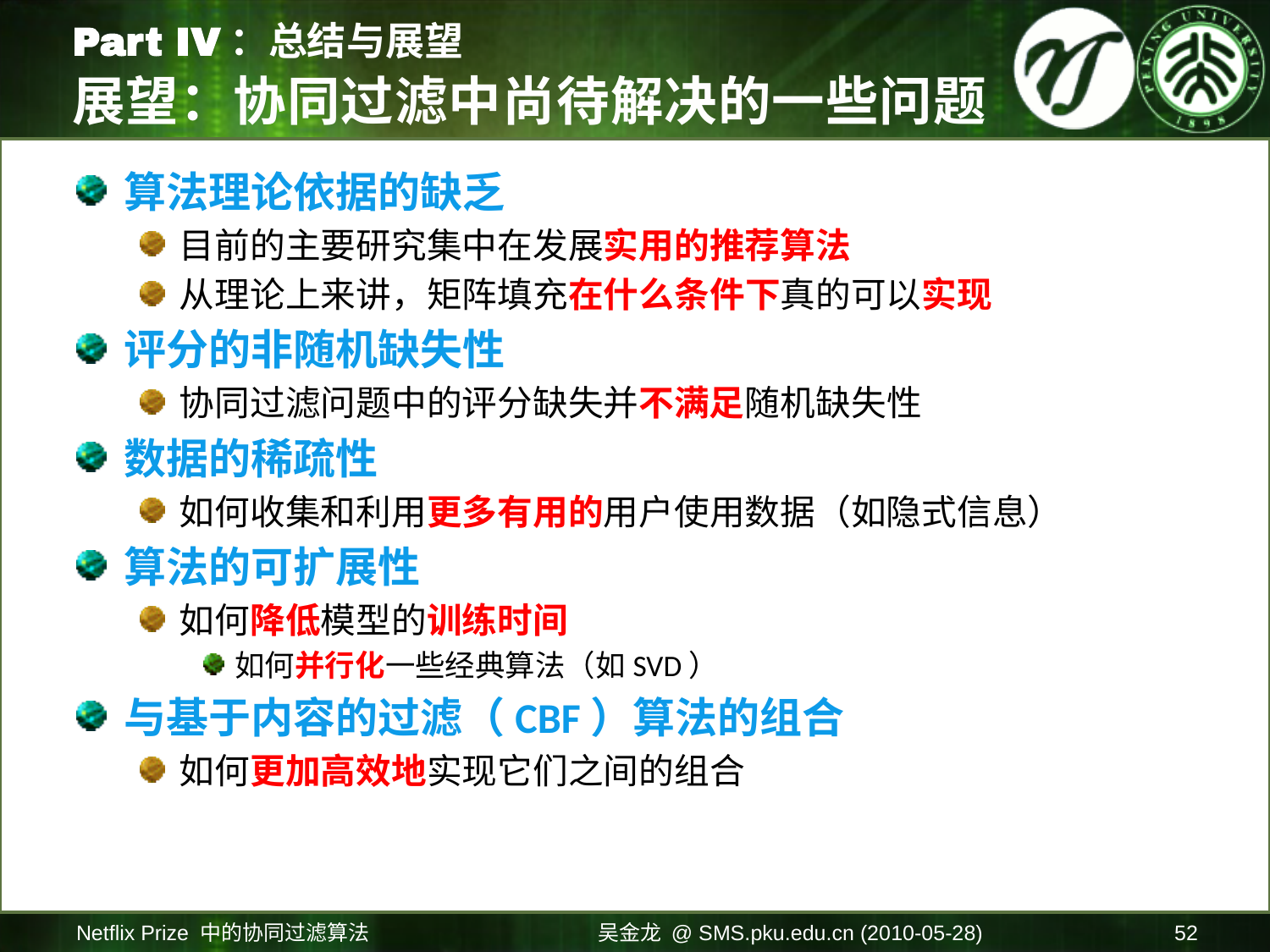

Part IV：总结与展望

# 展望：协同过滤中尚待解决的一些问题
算法理论依据的缺乏
目前的主要研究集中在发展实用的推荐算法
从理论上来讲，矩阵填充在什么条件下真的可以实现
评分的非随机缺失性
协同过滤问题中的评分缺失并不满足随机缺失性
数据的稀疏性
如何收集和利用更多有用的用户使用数据（如隐式信息）
算法的可扩展性
如何降低模型的训练时间
如何并行化一些经典算法（如SVD）
与基于内容的过滤（CBF）算法的组合
如何更加高效地实现它们之间的组合
Netflix Prize 中的协同过滤算法
吴金龙 @ SMS.pku.edu.cn (2010-05-28)
52